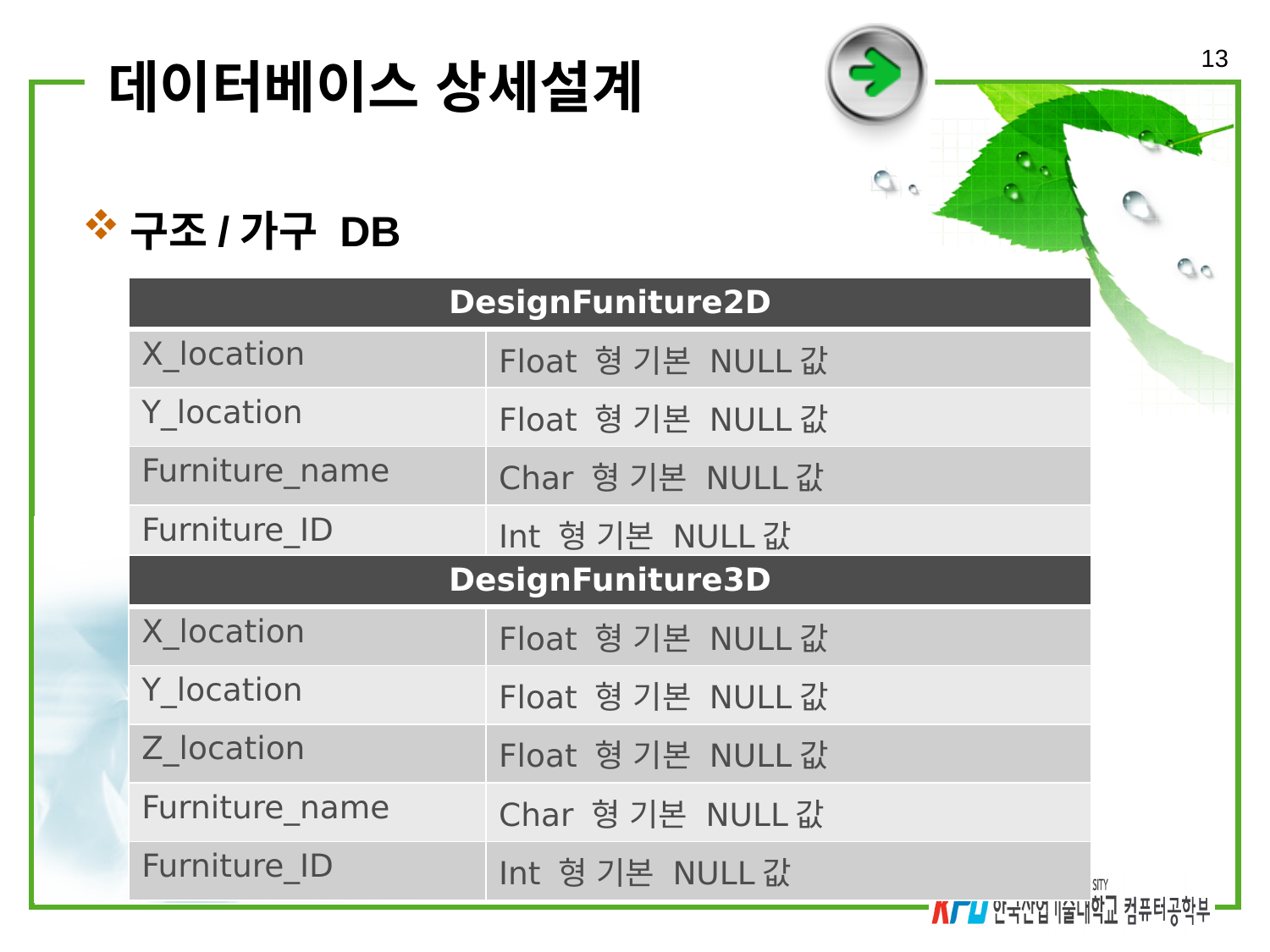

13
# 데이터베이스 상세설계
구조/가구 DB
| DesignFuniture2D |  |
| --- | --- |
| X\_location | Float 형 기본 NULL값 |
| Y\_location | Float 형 기본 NULL값 |
| Furniture\_name | Char 형 기본 NULL값 |
| Furniture\_ID | Int 형 기본 NULL값 |
| DesignFuniture3D |  |
| --- | --- |
| X\_location | Float 형 기본 NULL값 |
| Y\_location | Float 형 기본 NULL값 |
| Z\_location | Float 형 기본 NULL값 |
| Furniture\_name | Char 형 기본 NULL값 |
| Furniture\_ID | Int 형 기본 NULL값 |